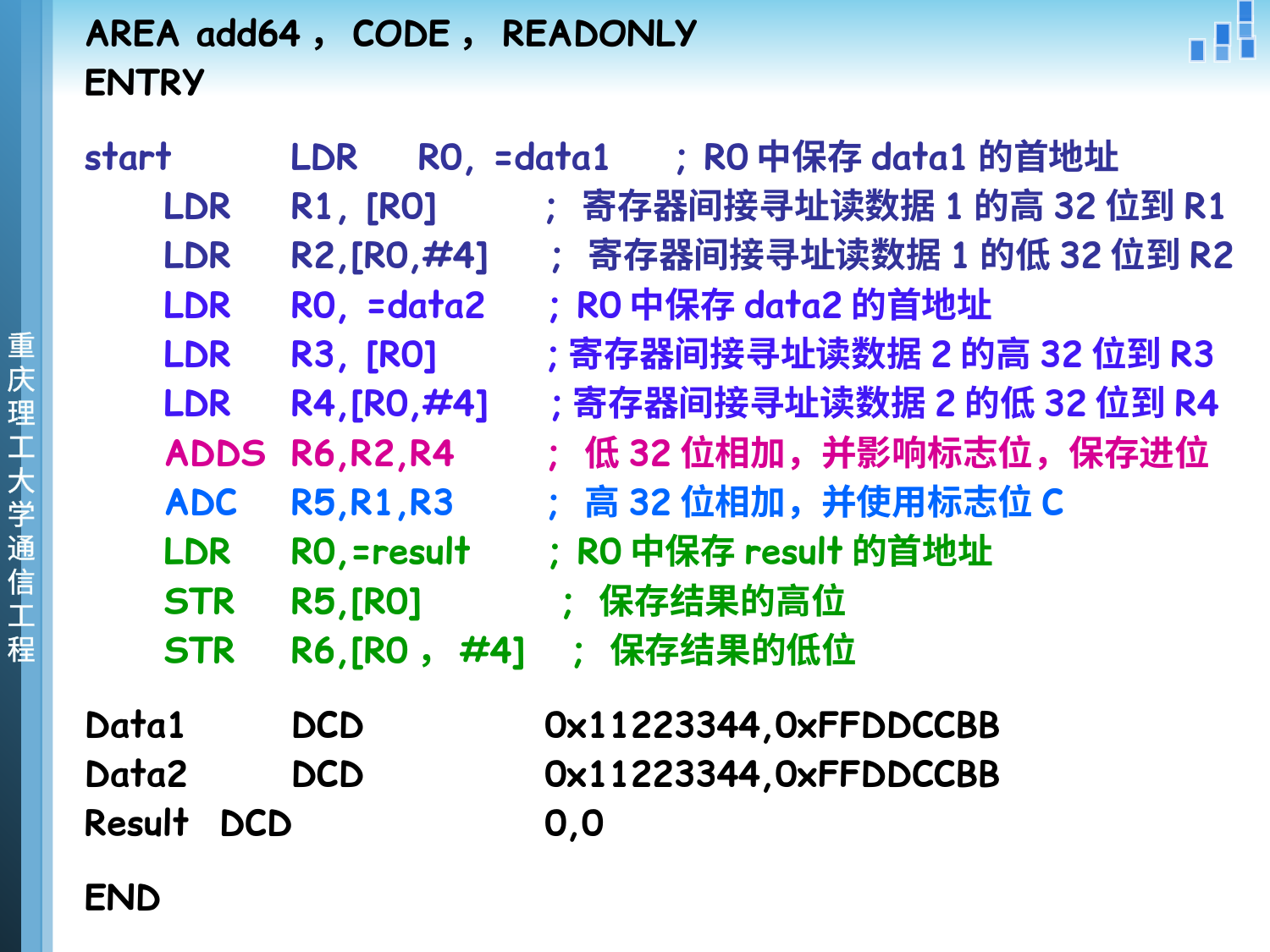

AREA add64，CODE，READONLY
ENTRY
start	LDR	R0, =data1    ; R0中保存data1的首地址
	LDR	R1, [R0]       ; 寄存器间接寻址读数据1的高32位到R1
	LDR	R2,[R0,#4]    ; 寄存器间接寻址读数据1的低32位到R2
	LDR	R0, =data2    ; R0中保存data2的首地址
	LDR	R3, [R0]	;寄存器间接寻址读数据2的高32位到R3
	LDR	R4,[R0,#4]    ;寄存器间接寻址读数据2的低32位到R4
	ADDS	R6,R2,R4      ; 低32位相加，并影响标志位，保存进位
	ADC	R5,R1,R3      ; 高32位相加，并使用标志位C
	LDR	R0,=result     ; R0中保存result的首地址
	STR	R5,[R0]	 ; 保存结果的高位
	STR	R6,[R0，#4]   ; 保存结果的低位
Data1	DCD		0x11223344,0xFFDDCCBB
Data2	DCD		0x11223344,0xFFDDCCBB
Result  DCD	 	0,0
END